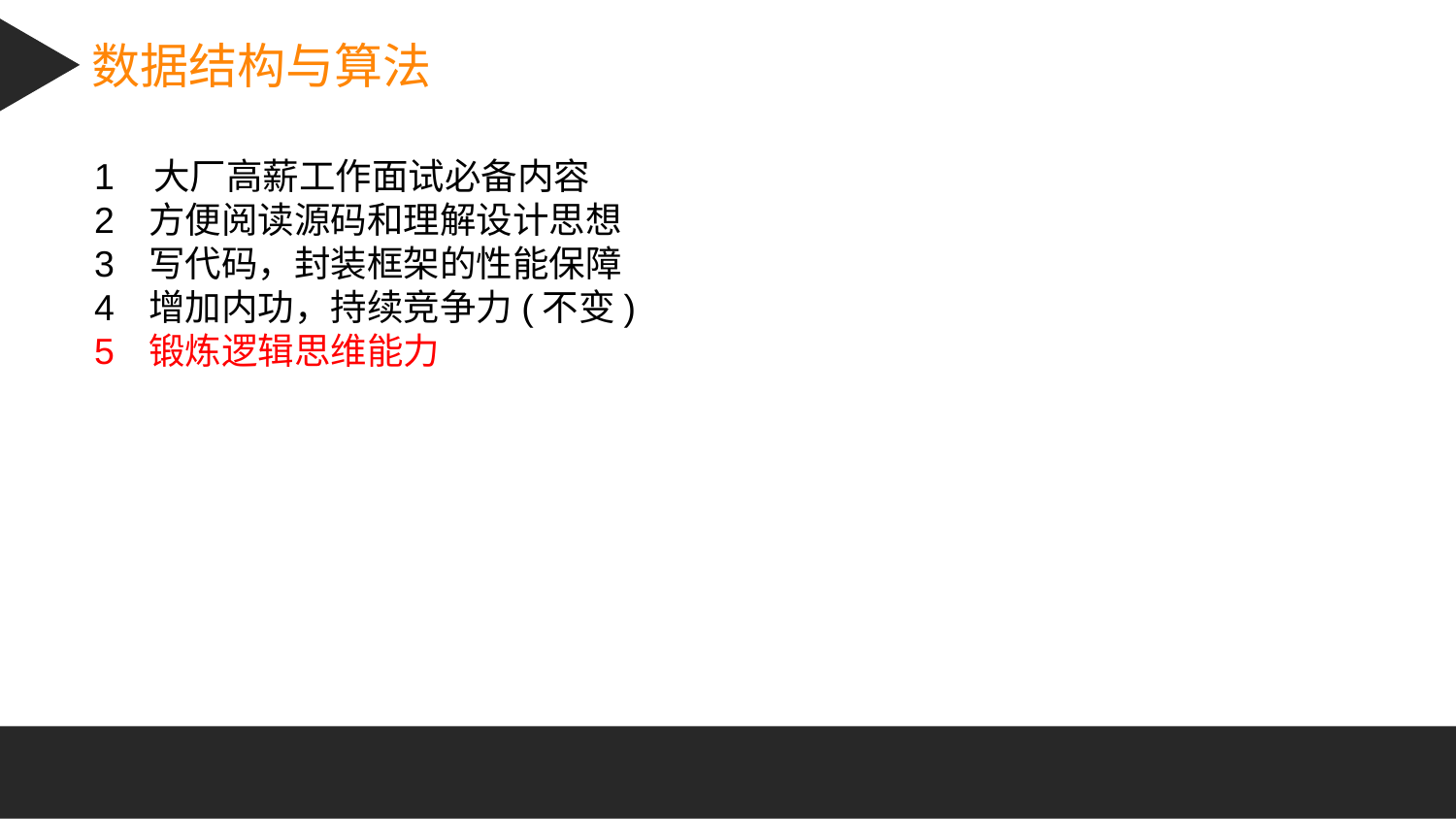

数据结构与算法
1   大厂高薪工作面试必备内容
方便阅读源码和理解设计思想
写代码，封装框架的性能保障
增加内功，持续竞争力(不变)
锻炼逻辑思维能力